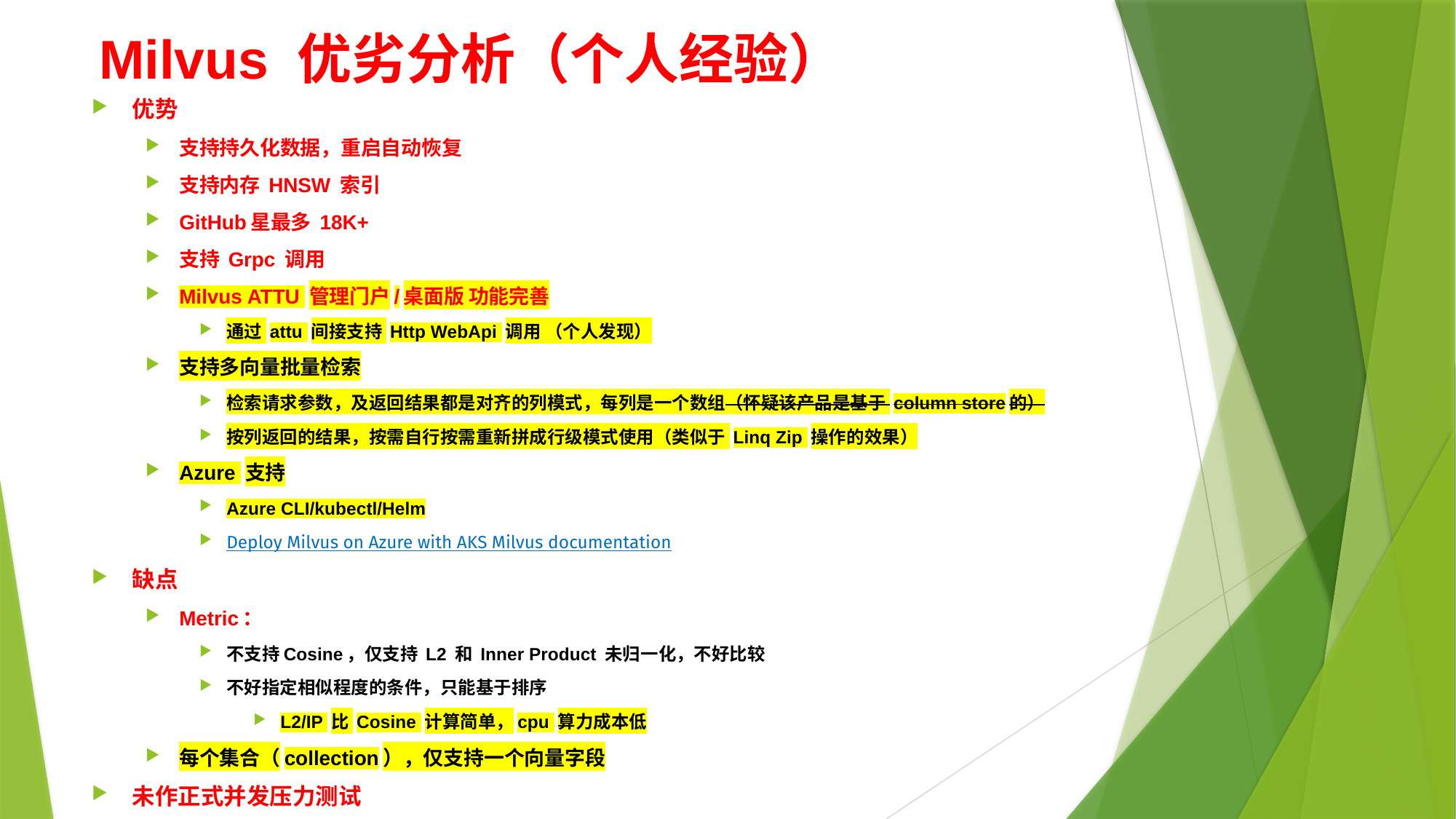

# Milvus 优劣分析（个人经验）
优势
支持持久化数据，重启自动恢复
支持内存 HNSW 索引
GitHub星最多 18K+
支持 Grpc 调用
Milvus ATTU 管理门户/桌面版 功能完善
通过 attu 间接支持 Http WebApi 调用 （个人发现）
支持多向量批量检索
检索请求参数，及返回结果都是对齐的列模式，每列是一个数组（怀疑该产品是基于 column store的）
按列返回的结果，按需自行按需重新拼成行级模式使用（类似于 Linq Zip 操作的效果）
Azure 支持
Azure CLI/kubectl/Helm
Deploy Milvus on Azure with AKS Milvus documentation
缺点
Metric：
不支持Cosine，仅支持 L2 和 Inner Product 未归一化，不好比较
不好指定相似程度的条件，只能基于排序
L2/IP 比 Cosine 计算简单，cpu 算力成本低
每个集合（collection），仅支持一个向量字段
未作正式并发压力测试